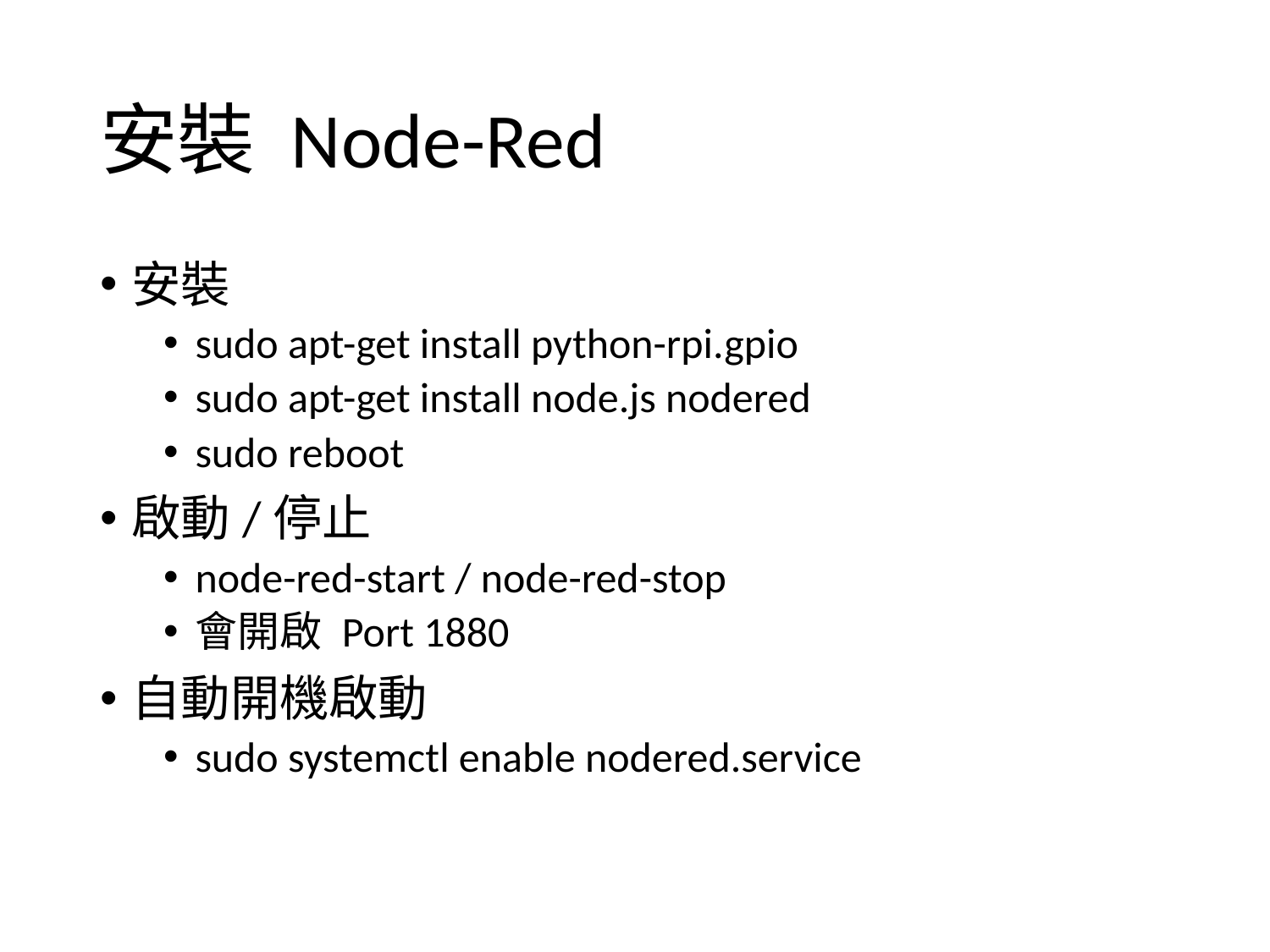

# 安裝 Node-Red
安裝
sudo apt-get install python-rpi.gpio
sudo apt-get install node.js nodered
sudo reboot
啟動/停止
node-red-start / node-red-stop
會開啟 Port 1880
自動開機啟動
sudo systemctl enable nodered.service